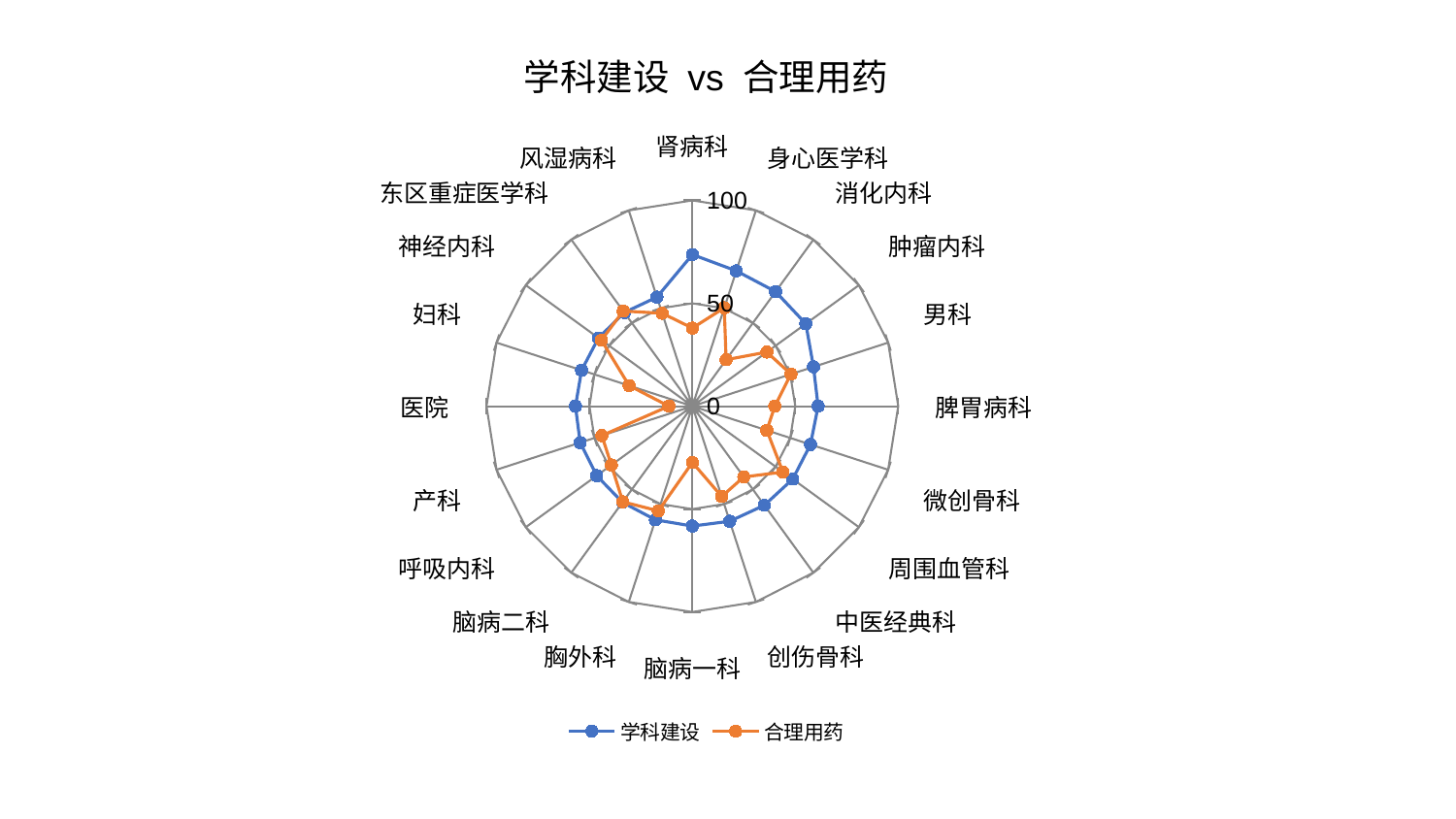

### Chart: 学科建设 vs 合理用药

| Category | 学科建设 | 合理用药 |
|---|---|---|
| 肾病科 | 73.6648607123021 | 37.95414749427009 |
| 身心医学科 | 69.12797969419638 | 50.257544928536134 |
| 消化内科 | 68.80419721318411 | 27.925577162284377 |
| 肿瘤内科 | 68.14761864006834 | 44.733991484619416 |
| 男科 | 61.87410700698736 | 50.37363230102019 |
| 脾胃病科 | 61.10216845535781 | 40.06283256049466 |
| 微创骨科 | 60.33997070335001 | 38.04814436882425 |
| 周围血管科 | 60.28733355771378 | 54.43335165686502 |
| 中医经典科 | 59.51836175692998 | 42.51583637499683 |
| 创伤骨科 | 58.80053396810857 | 46.147054485443014 |
| 脑病一科 | 58.24218639416558 | 27.360189641330518 |
| 胸外科 | 58.05519968206692 | 53.48646078116932 |
| 脑病二科 | 57.74572179952918 | 57.439067407476145 |
| 呼吸内科 | 57.43345714450981 | 48.65486043653769 |
| 产科 | 57.297106982043466 | 46.239229620633935 |
| 医院 | 56.787985787619725 | 11.411910091945366 |
| 妇科 | 56.582723684745744 | 32.312104527365086 |
| 神经内科 | 56.37951624768858 | 54.58055185314215 |
| 东区重症医学科 | 56.263504354995796 | 57.14176278521814 |
| 风湿病科 | 55.711282666401075 | 47.49274108124108 |
86